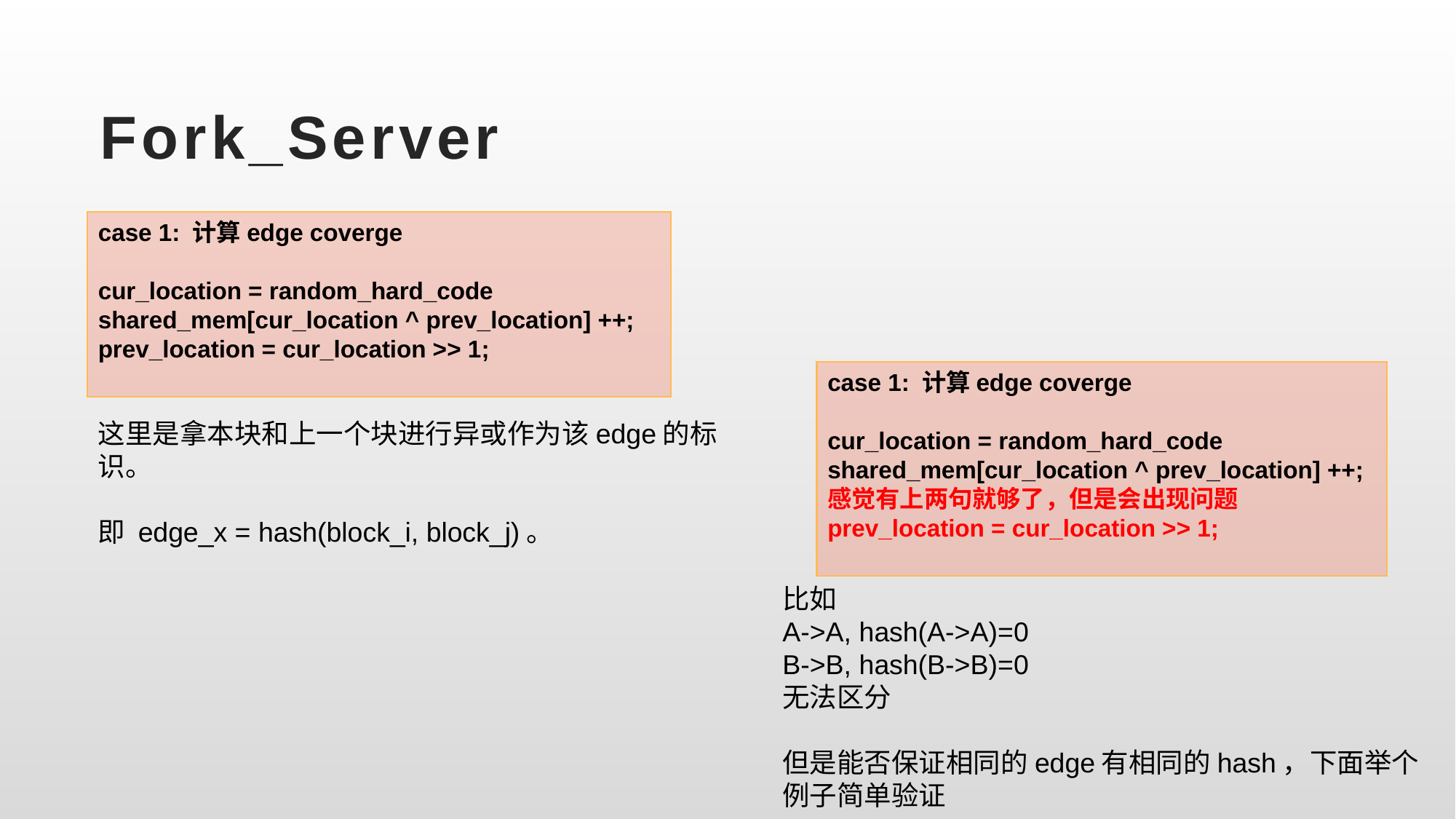

# Fork_Server
case 1: 计算edge coverge

cur_location = random_hard_code
shared_mem[cur_location ^ prev_location] ++;
prev_location = cur_location >> 1;

case 1: 计算edge coverge

cur_location = random_hard_code
shared_mem[cur_location ^ prev_location] ++;
感觉有上两句就够了，但是会出现问题
prev_location = cur_location >> 1;

这里是拿本块和上一个块进行异或作为该edge的标识。

即 edge_x = hash(block_i, block_j)。
比如
A->A, hash(A->A)=0
B->B, hash(B->B)=0
无法区分

但是能否保证相同的edge有相同的hash，下面举个例子简单验证